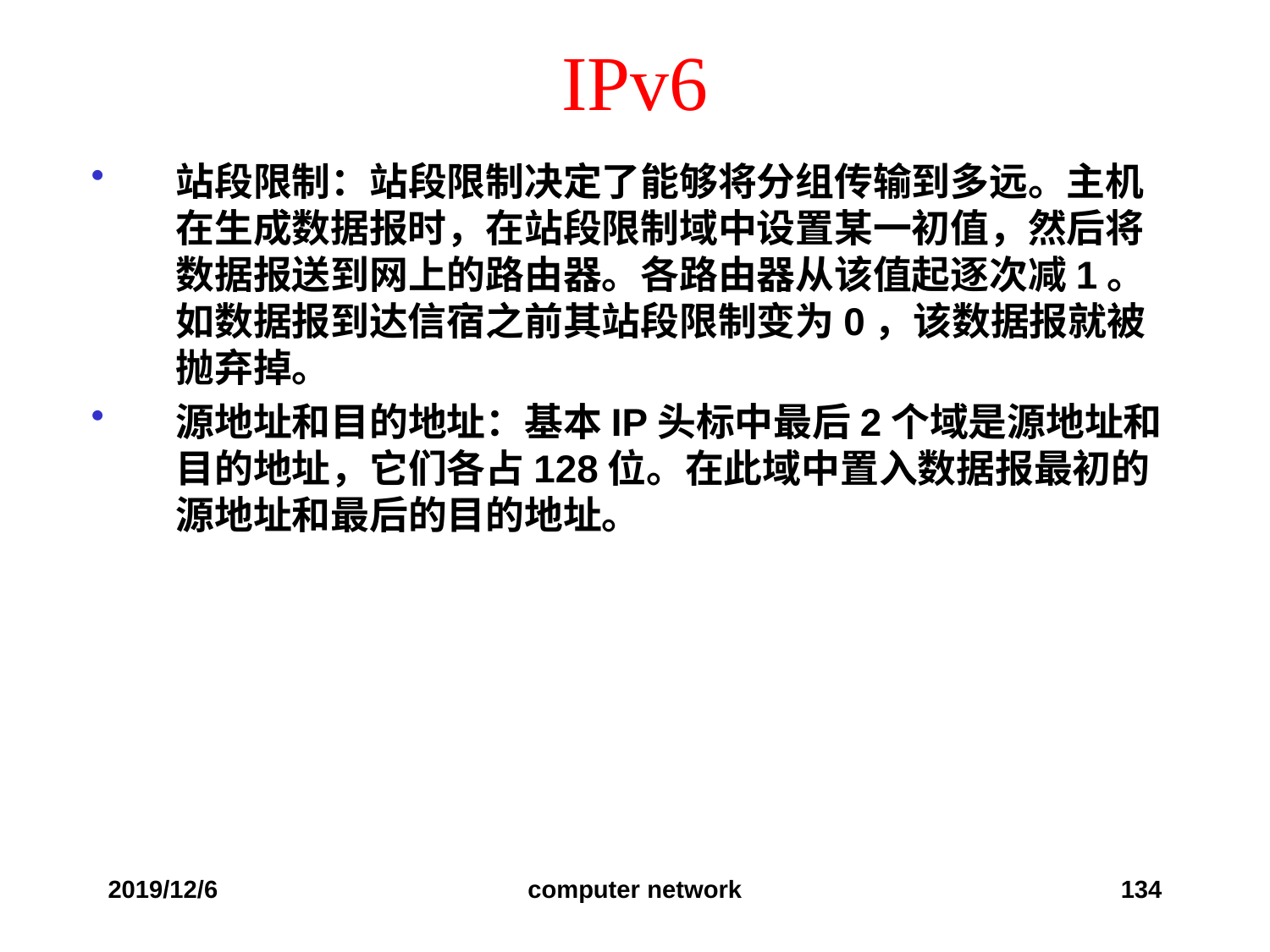

# IPv6
站段限制：站段限制决定了能够将分组传输到多远。主机在生成数据报时，在站段限制域中设置某一初值，然后将数据报送到网上的路由器。各路由器从该值起逐次减1。如数据报到达信宿之前其站段限制变为0，该数据报就被抛弃掉。
源地址和目的地址：基本IP头标中最后2个域是源地址和目的地址，它们各占128位。在此域中置入数据报最初的源地址和最后的目的地址。

2019/12/6
computer network
134